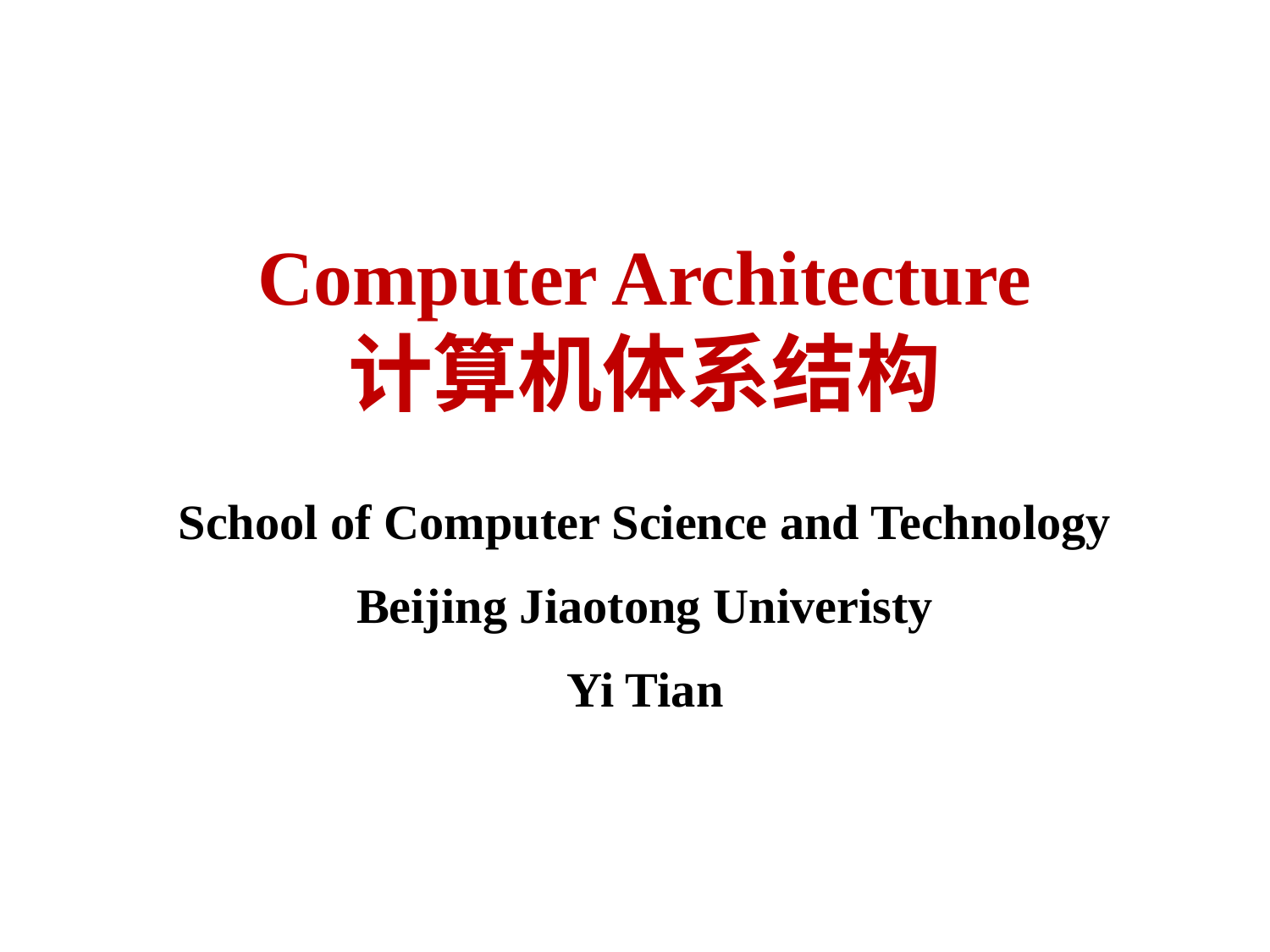

# Computer Architecture 计算机体系结构
School of Computer Science and Technology
Beijing Jiaotong Univeristy
Yi Tian